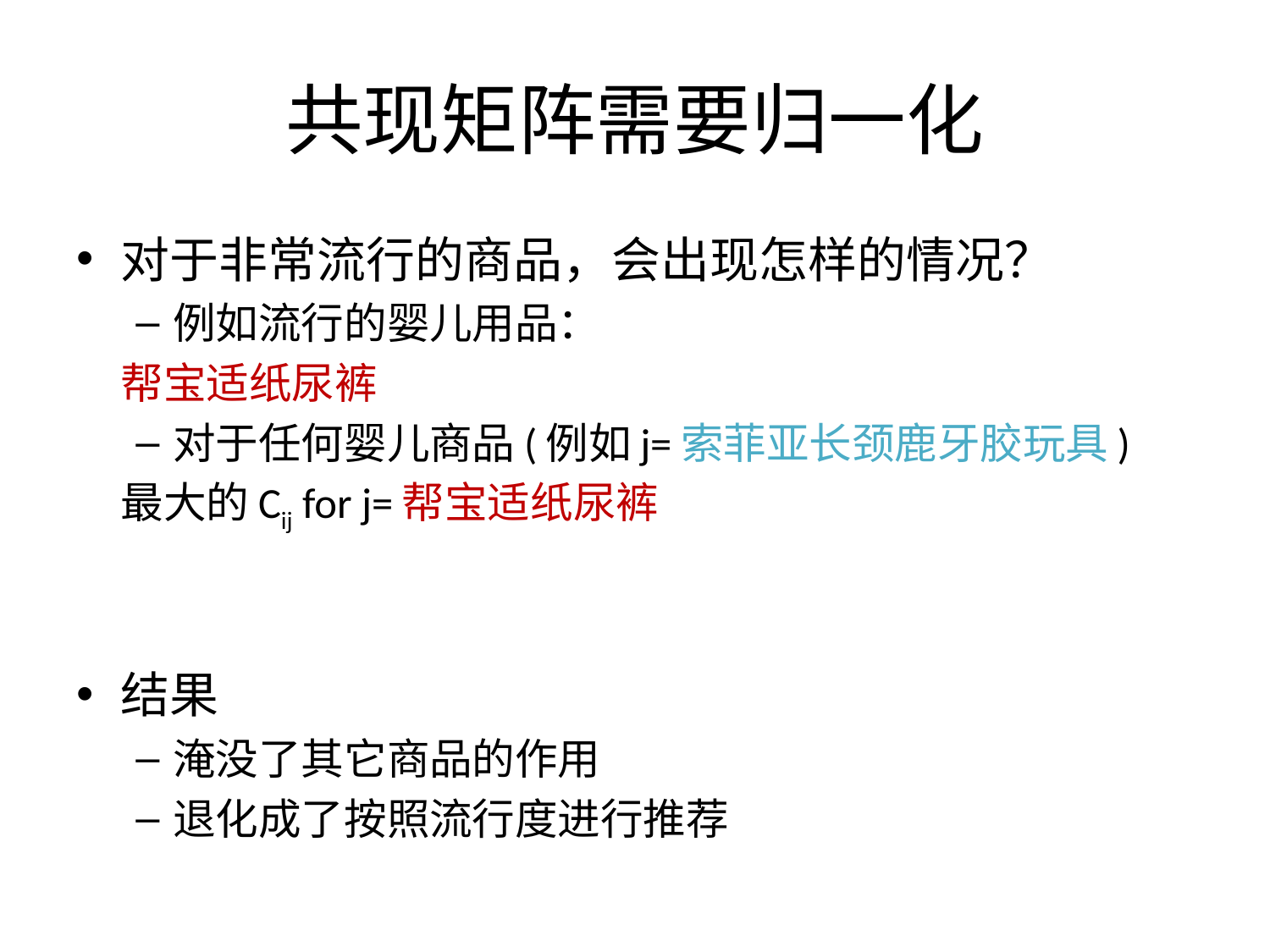

# 共现矩阵需要归一化
对于非常流行的商品，会出现怎样的情况？
例如流行的婴儿用品：
帮宝适纸尿裤
对于任何婴儿商品(例如j=索菲亚长颈鹿牙胶玩具)
最大的Cij for j=帮宝适纸尿裤

结果
淹没了其它商品的作用
退化成了按照流行度进行推荐